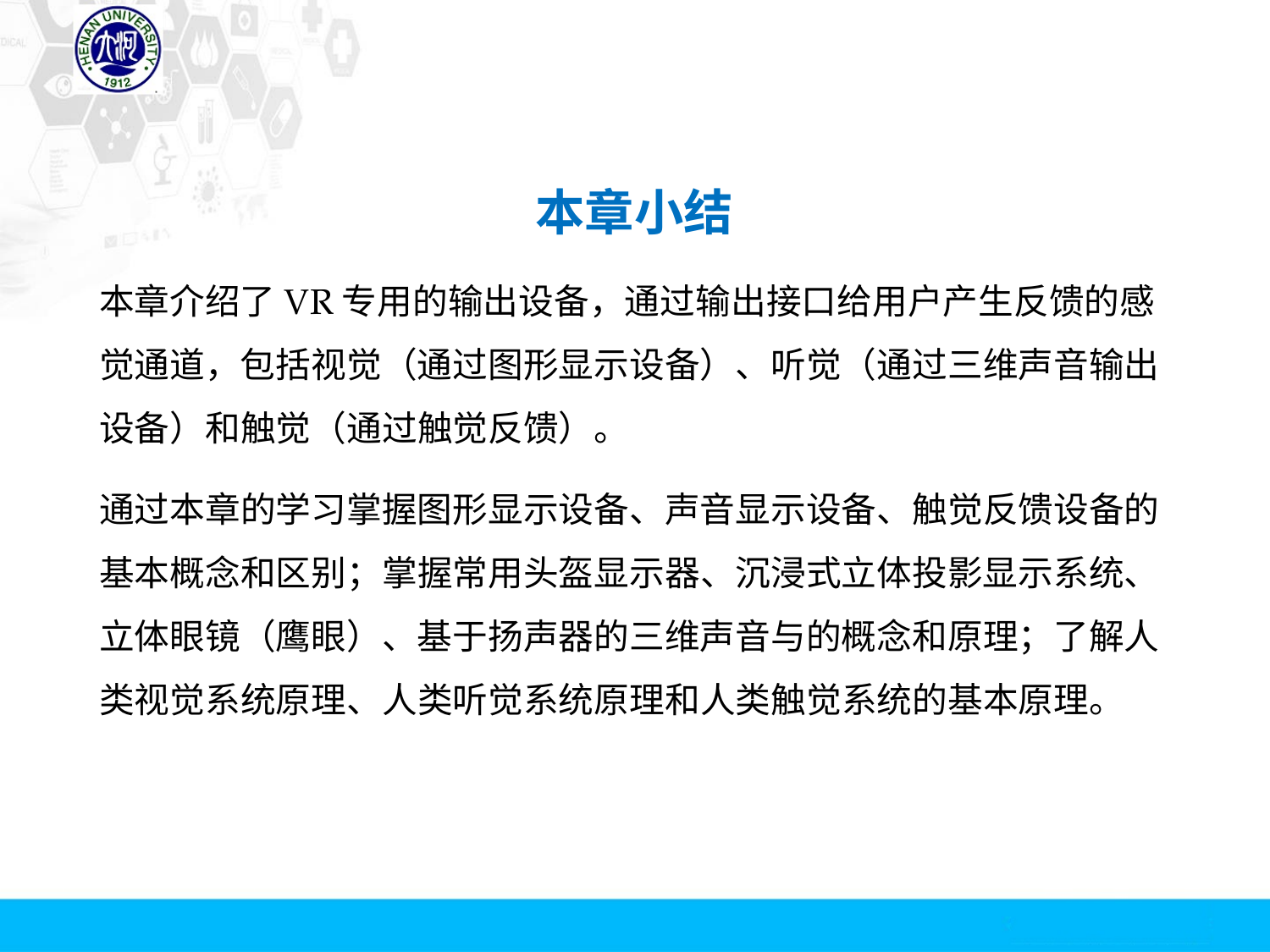

本章小结
本章介绍了VR专用的输出设备，通过输出接口给用户产生反馈的感觉通道，包括视觉（通过图形显示设备）、听觉（通过三维声音输出设备）和触觉（通过触觉反馈）。
通过本章的学习掌握图形显示设备、声音显示设备、触觉反馈设备的基本概念和区别；掌握常用头盔显示器、沉浸式立体投影显示系统、立体眼镜（鹰眼）、基于扬声器的三维声音与的概念和原理；了解人类视觉系统原理、人类听觉系统原理和人类触觉系统的基本原理。